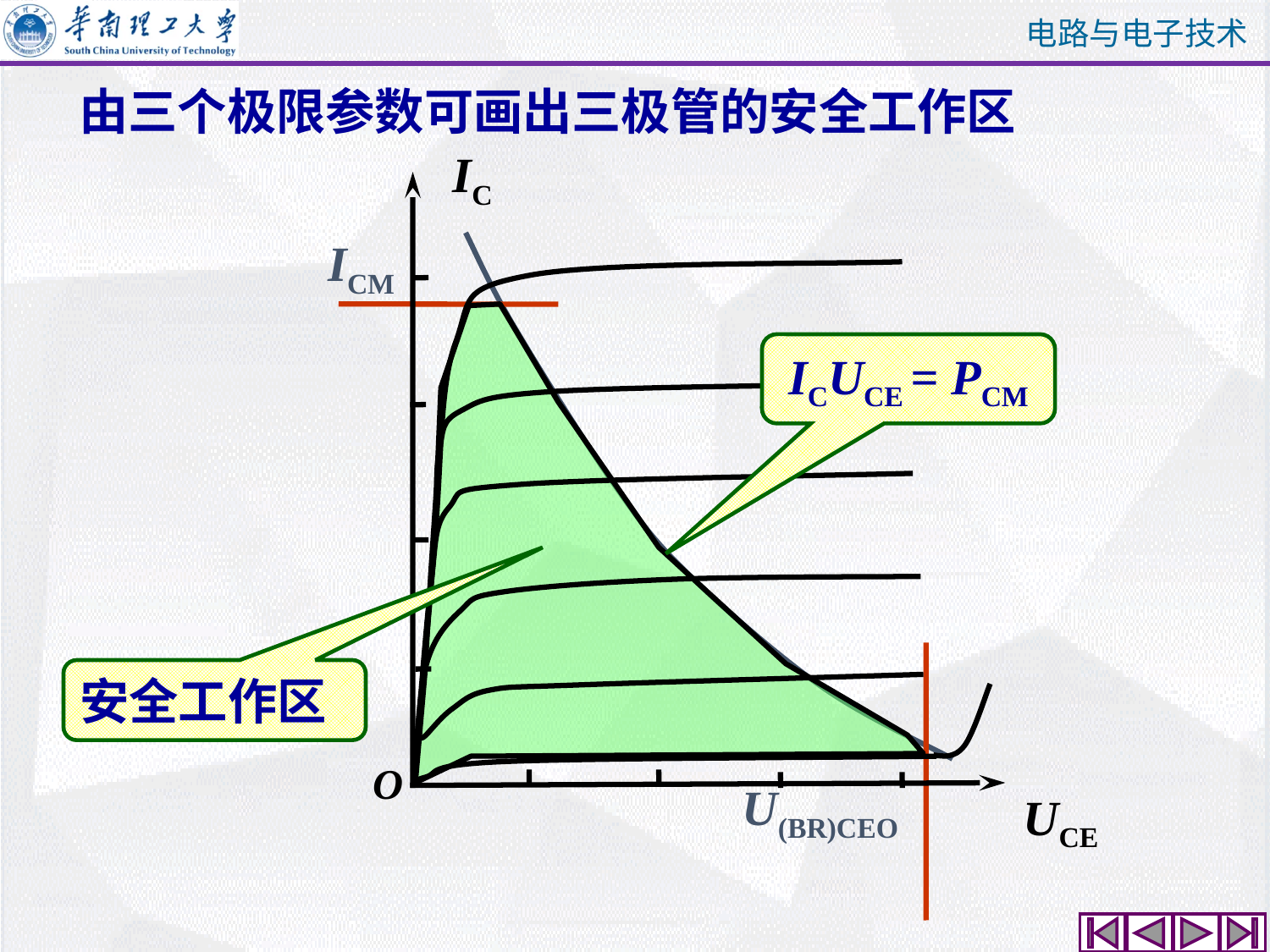

由三个极限参数可画出三极管的安全工作区
IC

UCE

O
ICM

ICUCE = PCM

U(BR)CEO
安全工作区